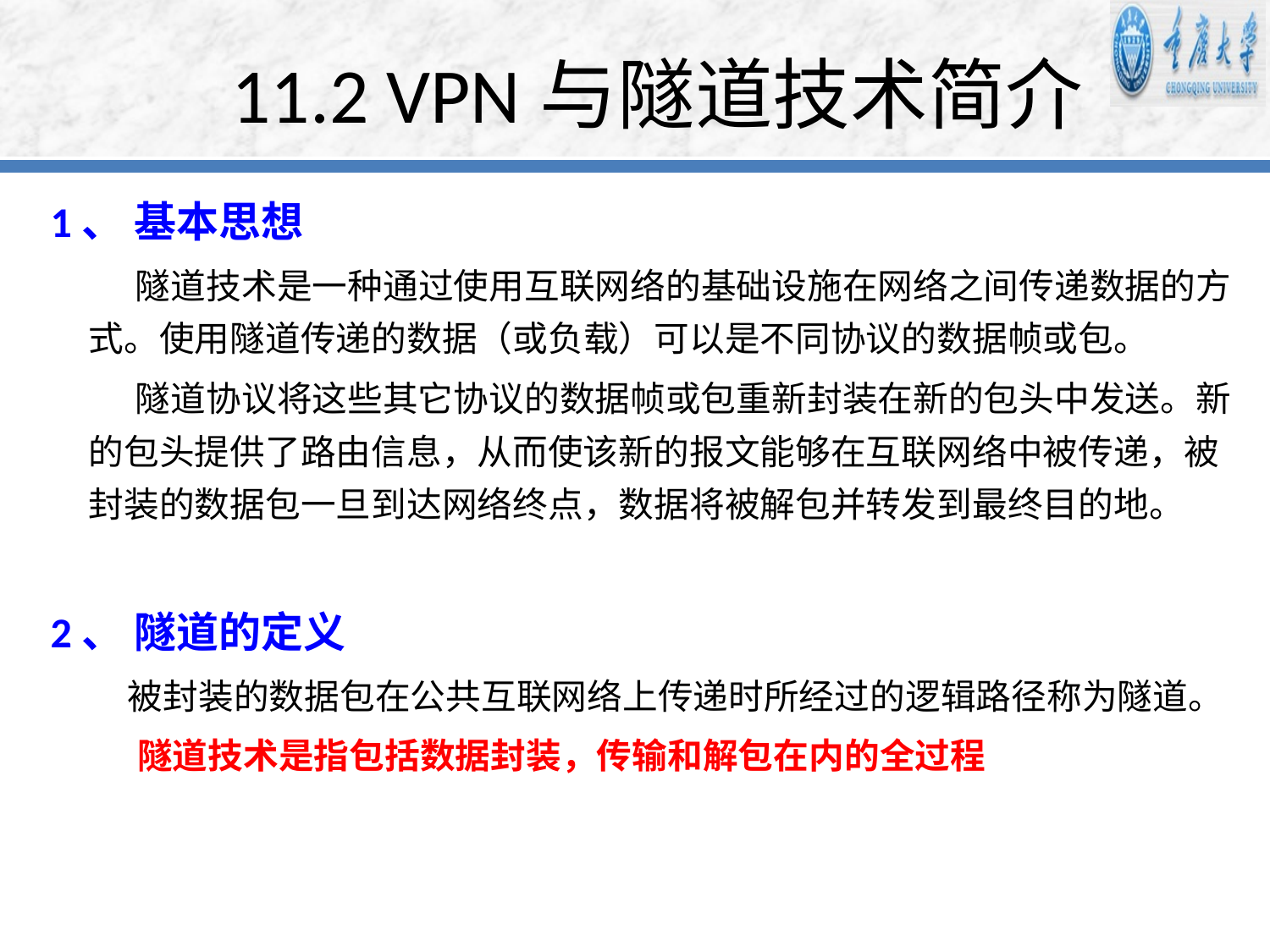

# 11.2 VPN与隧道技术简介
 1、 基本思想
           隧道技术是一种通过使用互联网络的基础设施在网络之间传递数据的方式。使用隧道传递的数据（或负载）可以是不同协议的数据帧或包。
           隧道协议将这些其它协议的数据帧或包重新封装在新的包头中发送。新的包头提供了路由信息，从而使该新的报文能够在互联网络中被传递，被封装的数据包一旦到达网络终点，数据将被解包并转发到最终目的地。

 2、 隧道的定义
          被封装的数据包在公共互联网络上传递时所经过的逻辑路径称为隧道。
           隧道技术是指包括数据封装，传输和解包在内的全过程